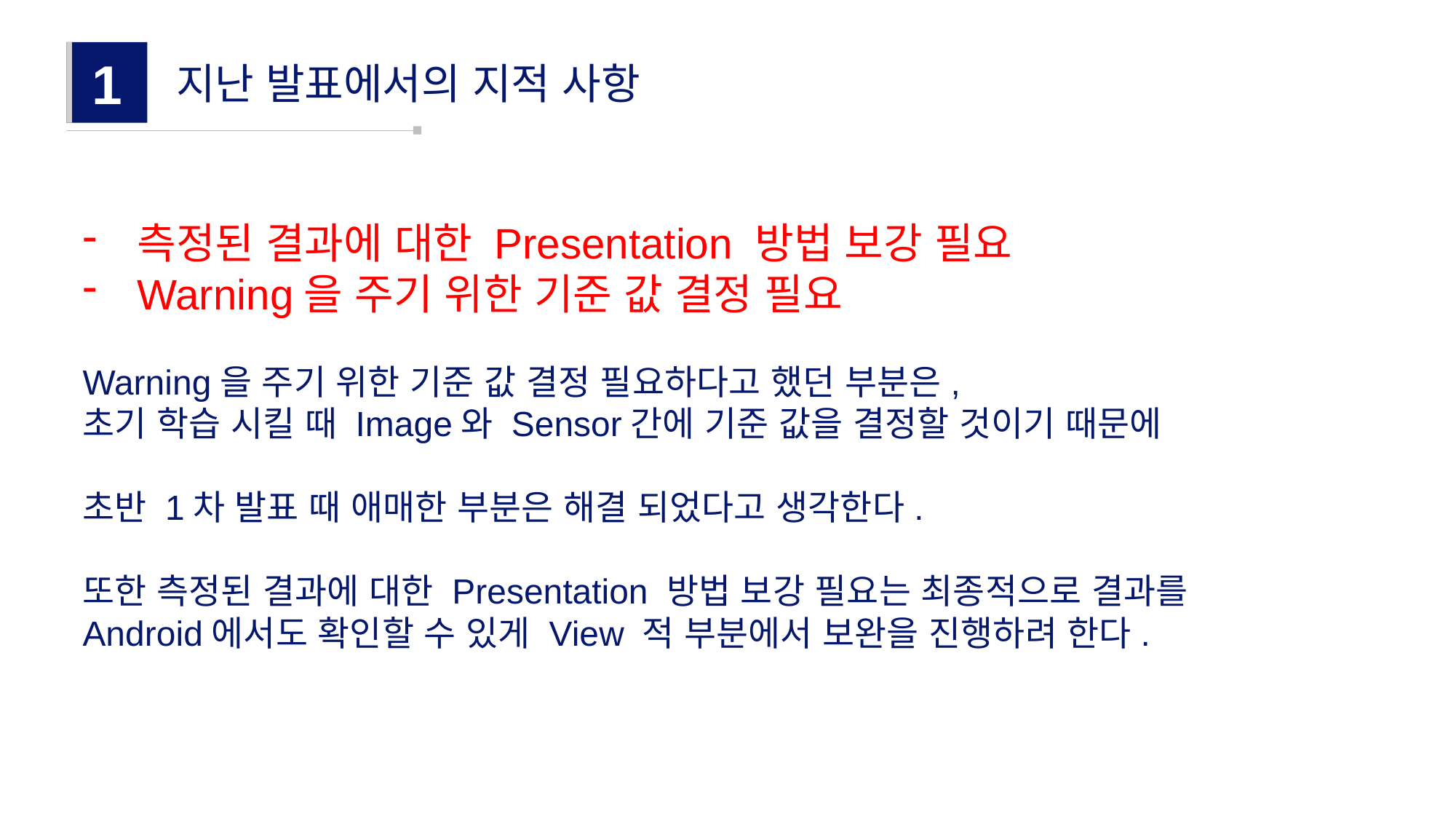

1

지난 발표에서의 지적 사항

측정된 결과에 대한 Presentation 방법 보강 필요
Warning을 주기 위한 기준 값 결정 필요

Warning을 주기 위한 기준 값 결정 필요하다고 했던 부분은,
초기 학습 시킬 때 Image와 Sensor간에 기준 값을 결정할 것이기 때문에

초반 1차 발표 때 애매한 부분은 해결 되었다고 생각한다.

또한 측정된 결과에 대한 Presentation 방법 보강 필요는 최종적으로 결과를
Android에서도 확인할 수 있게 View 적 부분에서 보완을 진행하려 한다.